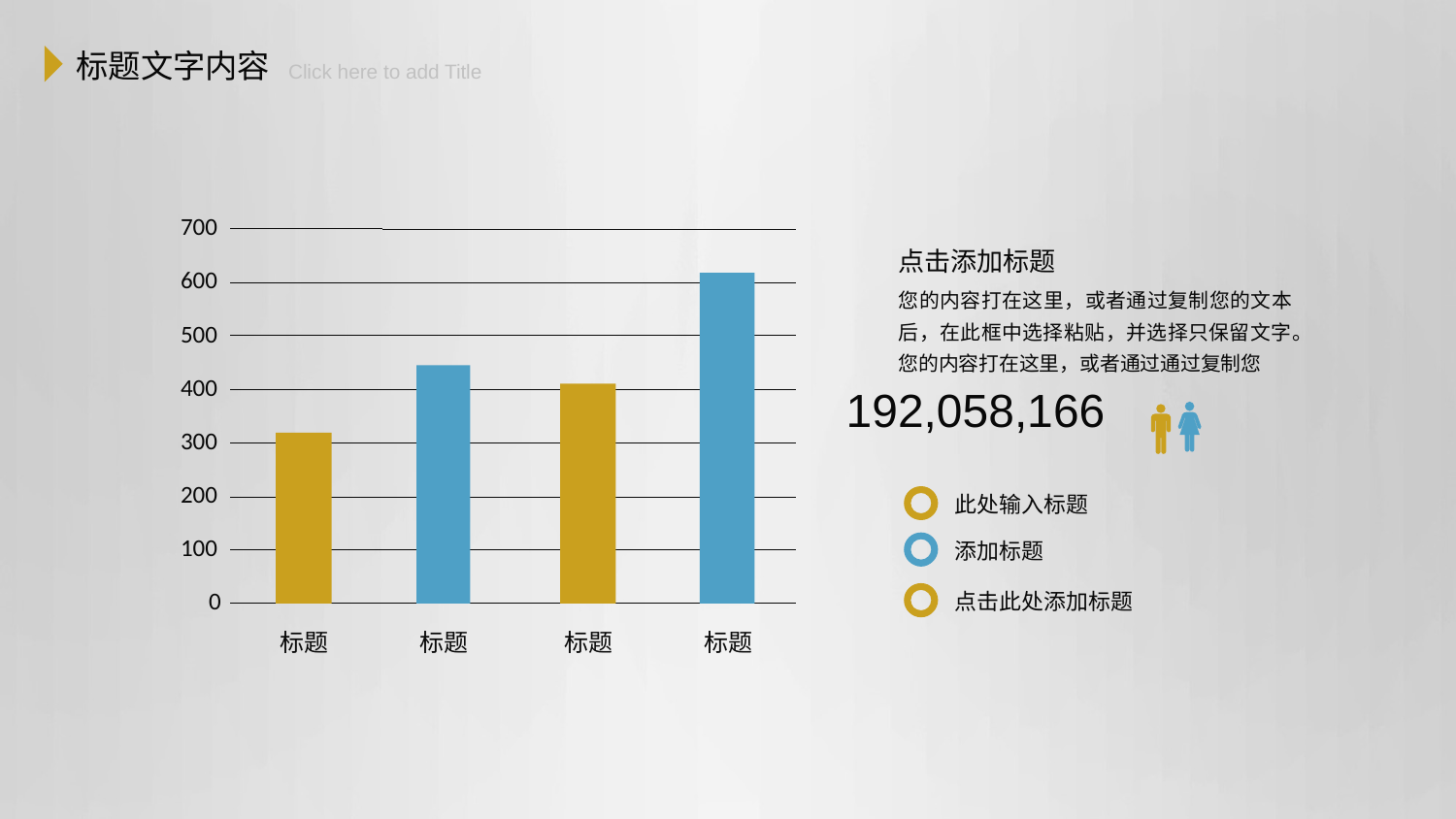

标题文字内容
  Click here to add Title

700

600

500

400

300

200

100

0

标题
标题
标题
标题
点击添加标题
您的内容打在这里，或者通过复制您的文本后，在此框中选择粘贴，并选择只保留文字。您的内容打在这里，或者通过通过复制您
192,058,166

此处输入标题

添加标题
点击此处添加标题